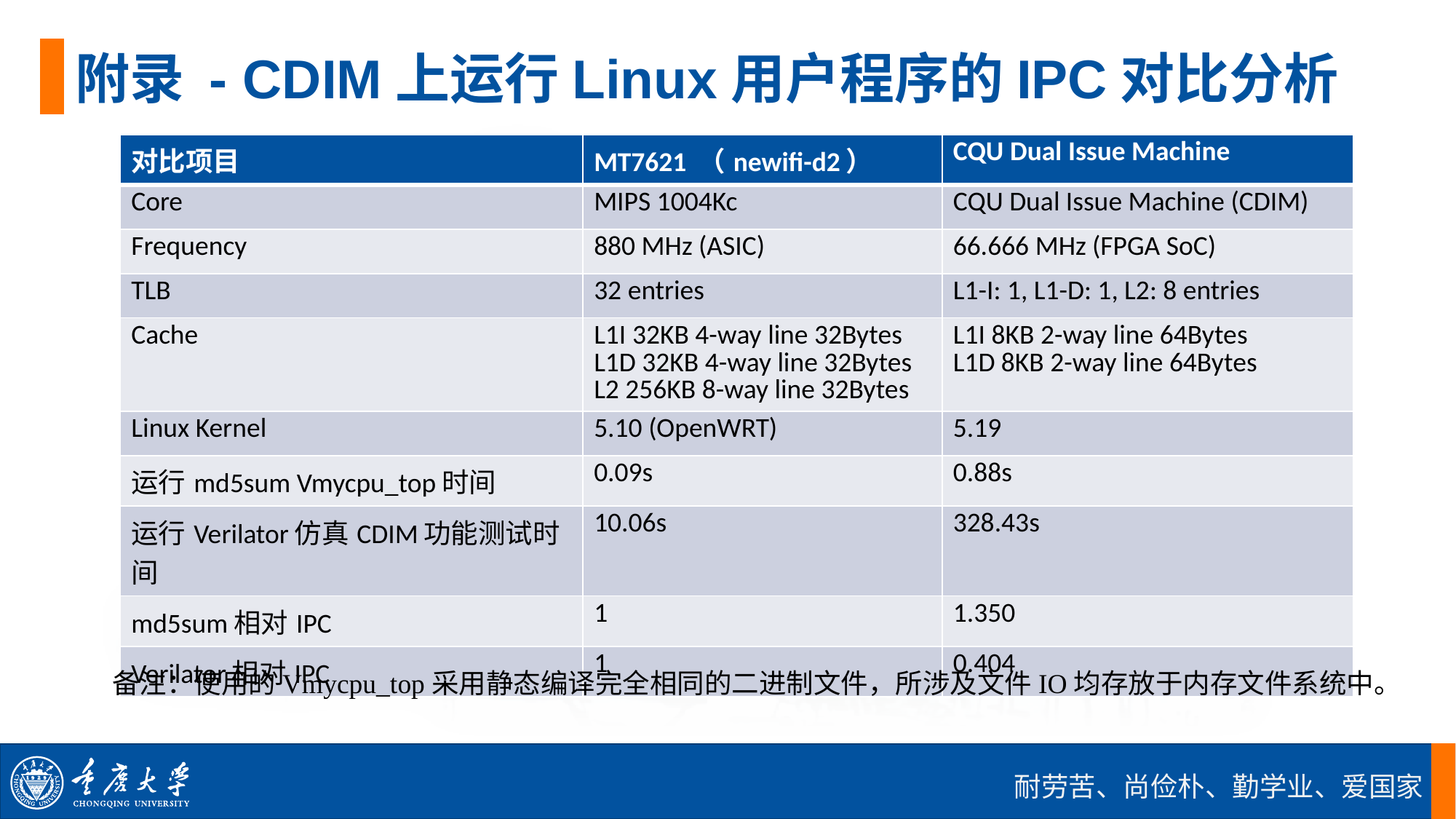

附录 - CDIM上运行Linux用户程序的IPC对比分析
| 对比项目 | MT7621 （newifi-d2） | CQU Dual Issue Machine |
| --- | --- | --- |
| Core | MIPS 1004Kc | CQU Dual Issue Machine (CDIM) |
| Frequency | 880 MHz (ASIC) | 66.666 MHz (FPGA SoC) |
| TLB | 32 entries | L1-I: 1, L1-D: 1, L2: 8 entries |
| Cache | L1I 32KB 4-way line 32Bytes L1D 32KB 4-way line 32Bytes L2 256KB 8-way line 32Bytes | L1I 8KB 2-way line 64Bytes L1D 8KB 2-way line 64Bytes |
| Linux Kernel | 5.10 (OpenWRT) | 5.19 |
| 运行md5sum Vmycpu\_top时间 | 0.09s | 0.88s |
| 运行Verilator仿真CDIM功能测试时间 | 10.06s | 328.43s |
| md5sum相对IPC | 1 | 1.350 |
| Verilator相对IPC | 1 | 0.404 |
备注：使用的Vmycpu_top采用静态编译完全相同的二进制文件，所涉及文件IO均存放于内存文件系统中。